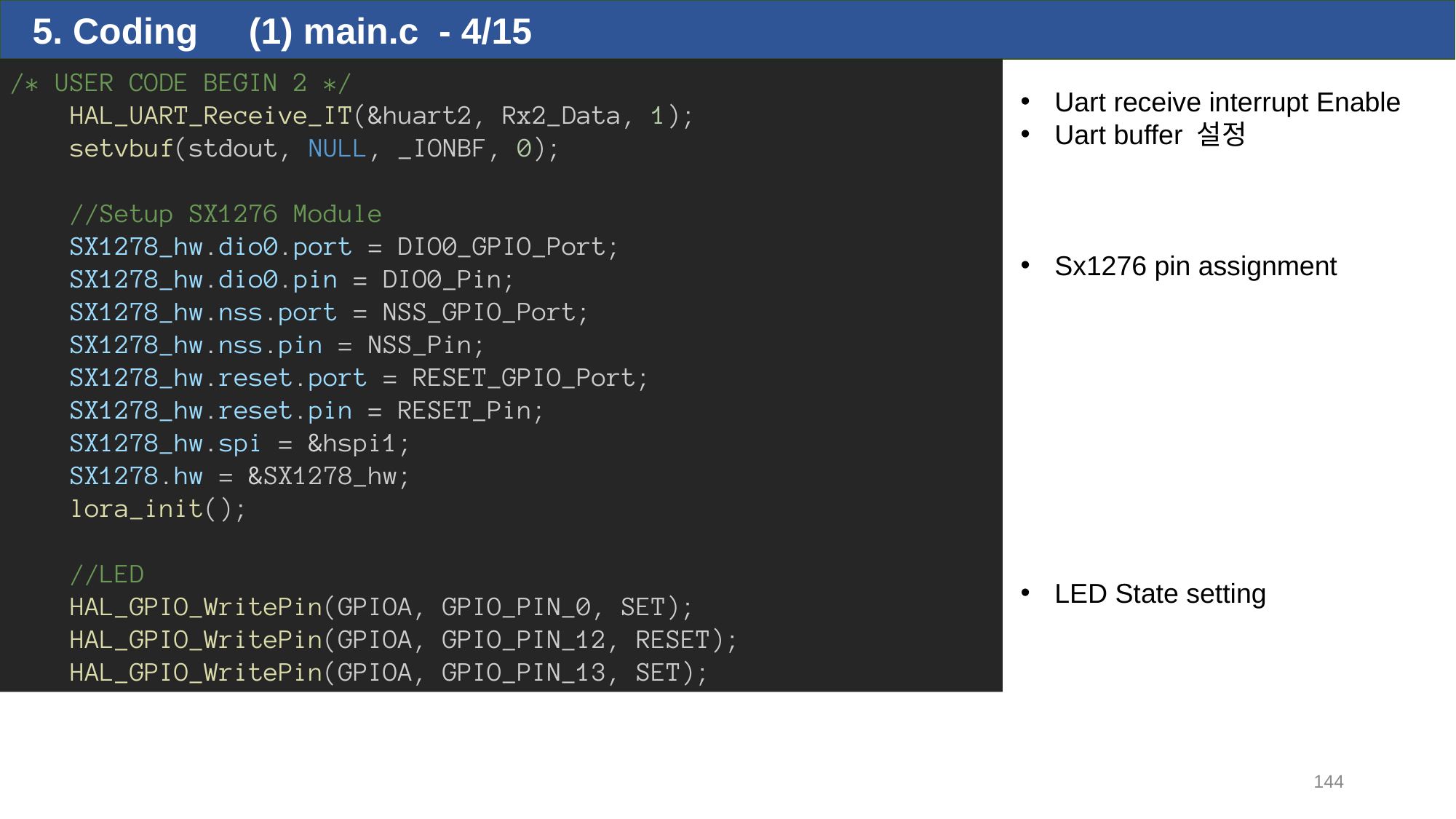

5. Coding     (1) main.c  - 4/15
/* USER CODE BEGIN 2 */
    HAL_UART_Receive_IT(&huart2, Rx2_Data, 1);
    setvbuf(stdout, NULL, _IONBF, 0);
    //Setup SX1276 Module
    SX1278_hw.dio0.port = DIO0_GPIO_Port;
    SX1278_hw.dio0.pin = DIO0_Pin;
    SX1278_hw.nss.port = NSS_GPIO_Port;
    SX1278_hw.nss.pin = NSS_Pin;
    SX1278_hw.reset.port = RESET_GPIO_Port;
    SX1278_hw.reset.pin = RESET_Pin;
    SX1278_hw.spi = &hspi1;
    SX1278.hw = &SX1278_hw;
    lora_init();
    //LED
    HAL_GPIO_WritePin(GPIOA, GPIO_PIN_0, SET);
    HAL_GPIO_WritePin(GPIOA, GPIO_PIN_12, RESET);
    HAL_GPIO_WritePin(GPIOA, GPIO_PIN_13, SET);
Uart receive interrupt Enable
Uart buffer 설정

Sx1276 pin assignment

LED State setting
144